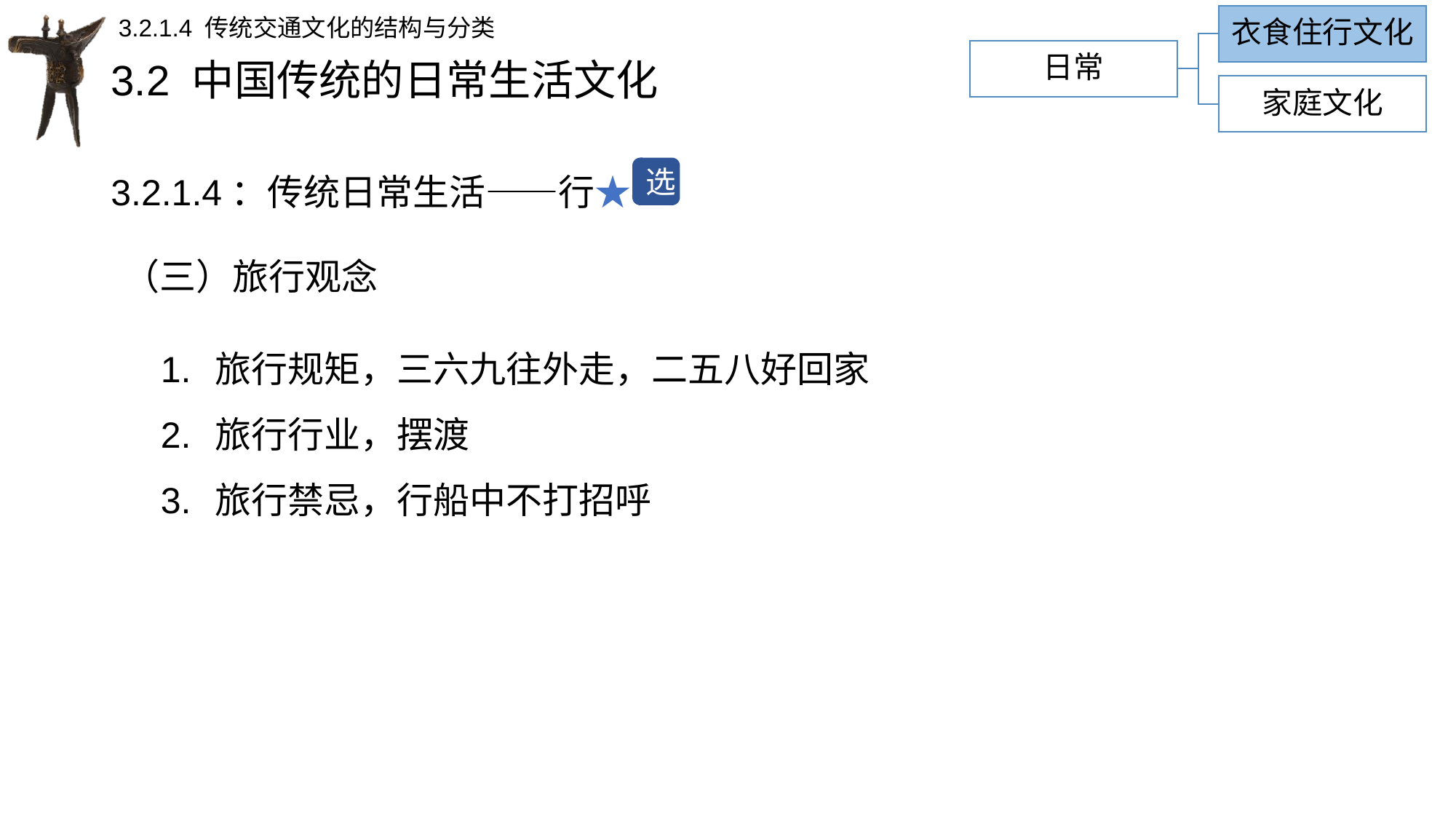

衣食住行文化
3.2.1.4 传统交通文化的结构与分类

日常
# 3.2 中国传统的日常生活文化

家庭文化
3.2.1.4：传统日常生活——行★
选
（三）旅行观念
旅行规矩，三六九往外走，二五八好回家
旅行行业，摆渡
旅行禁忌，行船中不打招呼
98